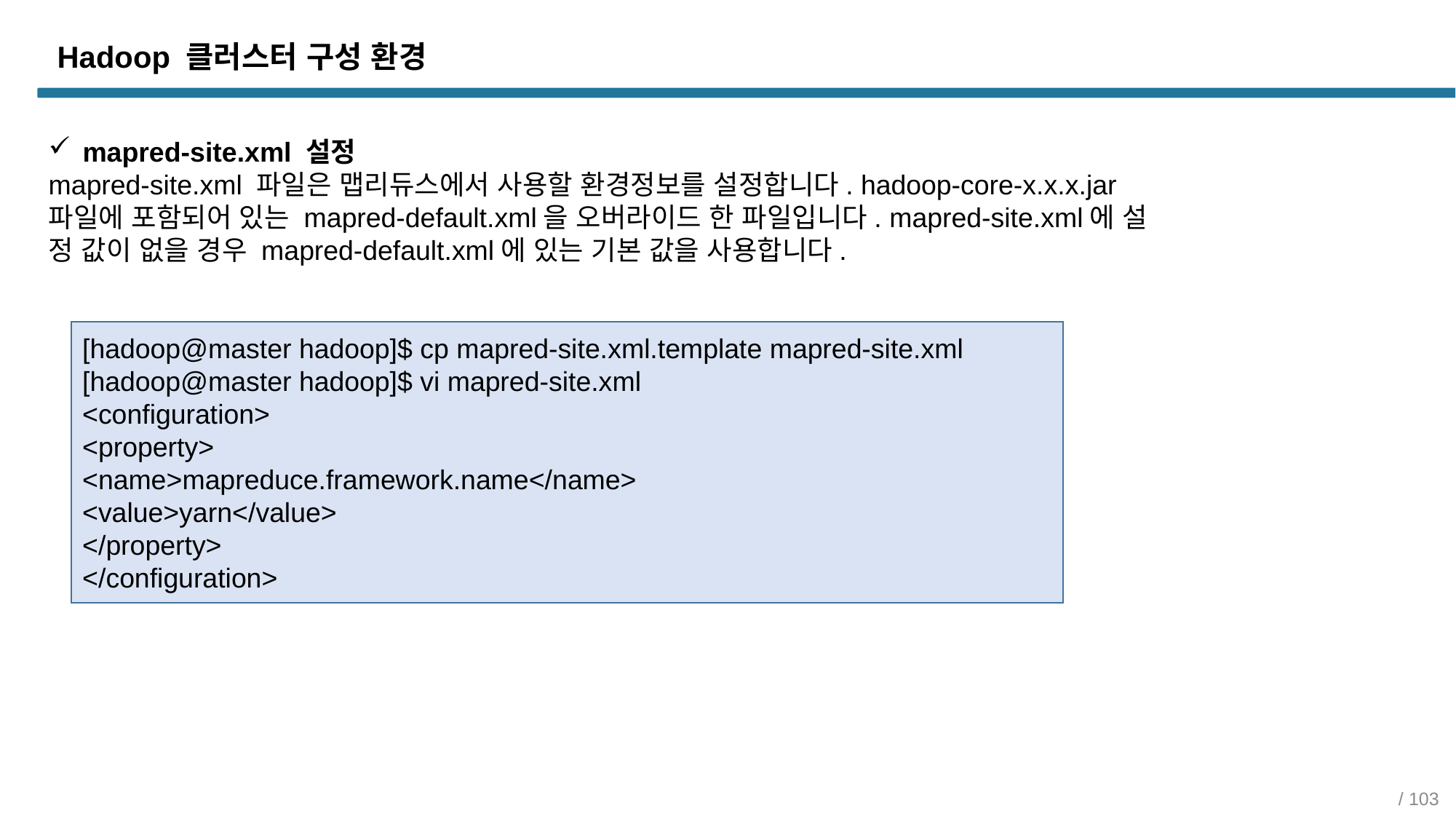

Hadoop 클러스터 구성 환경
mapred-site.xml 설정
mapred-site.xml 파일은 맵리듀스에서 사용할 환경정보를 설정합니다. hadoop-core-x.x.x.jar
파일에 포함되어 있는 mapred-default.xml을 오버라이드 한 파일입니다. mapred-site.xml에 설
정 값이 없을 경우 mapred-default.xml에 있는 기본 값을 사용합니다.
[hadoop@master hadoop]$ cp mapred-site.xml.template mapred-site.xml
[hadoop@master hadoop]$ vi mapred-site.xml
<configuration>
<property>
<name>mapreduce.framework.name</name>
<value>yarn</value>
</property>
</configuration>
/ 103